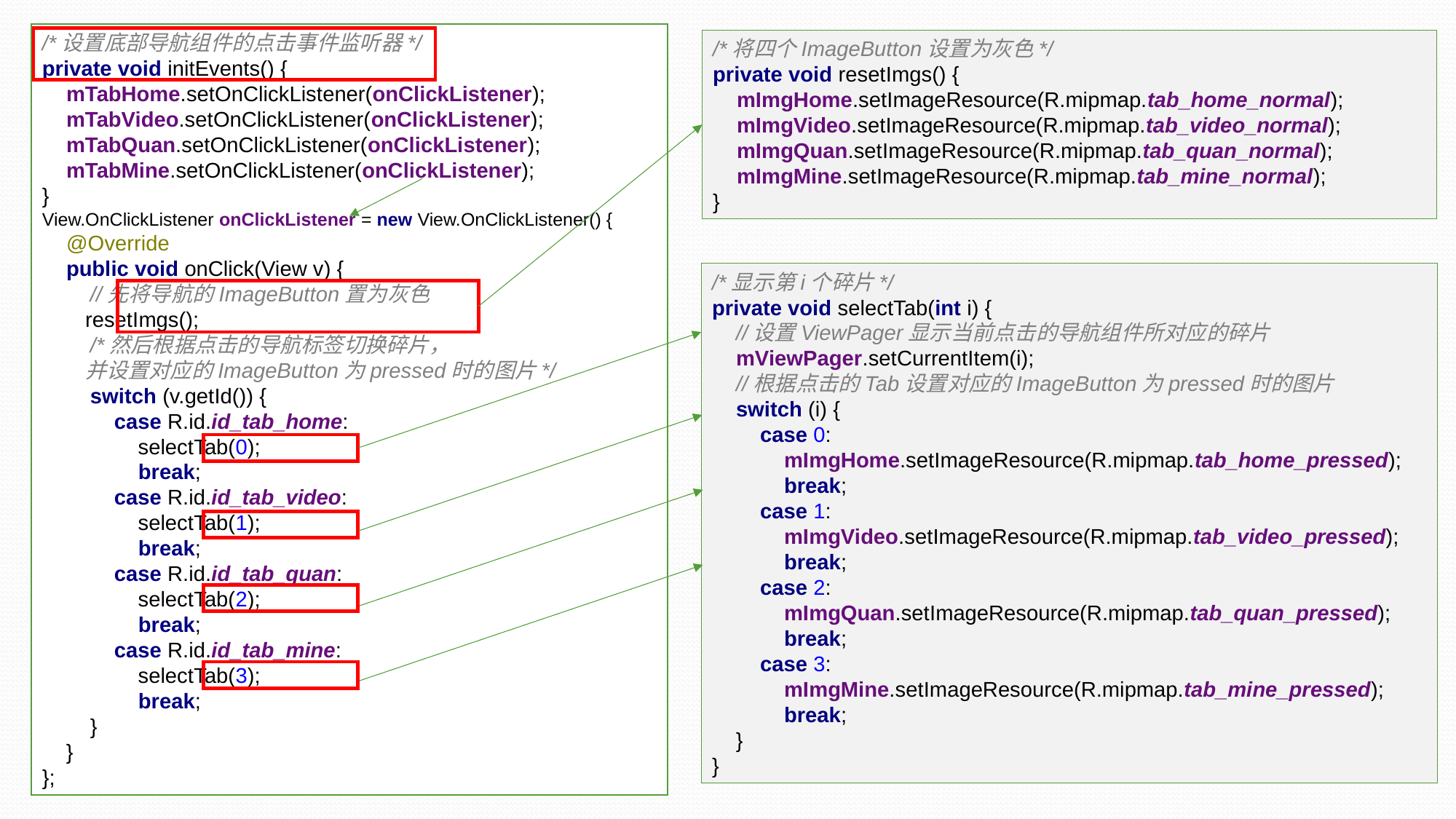

/*设置底部导航组件的点击事件监听器*/
private void initEvents() {
    mTabHome.setOnClickListener(onClickListener);
    mTabVideo.setOnClickListener(onClickListener);
    mTabQuan.setOnClickListener(onClickListener);
    mTabMine.setOnClickListener(onClickListener);
}
View.OnClickListener onClickListener = new View.OnClickListener() {
    @Override
    public void onClick(View v) {
        //先将导航的ImageButton置为灰色
        resetImgs();
        /*然后根据点击的导航标签切换碎片，
        并设置对应的ImageButton为pressed时的图片*/
        switch (v.getId()) {
            case R.id.id_tab_home:
                selectTab(0);
                break;
            case R.id.id_tab_video:
                selectTab(1);
                break;
            case R.id.id_tab_quan:
                selectTab(2);
                break;
            case R.id.id_tab_mine:
                selectTab(3);
                break;
        }
    }
};
/*将四个ImageButton设置为灰色*/
private void resetImgs() {
    mImgHome.setImageResource(R.mipmap.tab_home_normal);
    mImgVideo.setImageResource(R.mipmap.tab_video_normal);
    mImgQuan.setImageResource(R.mipmap.tab_quan_normal);
    mImgMine.setImageResource(R.mipmap.tab_mine_normal);
}
/*显示第i个碎片*/
private void selectTab(int i) {
    //设置ViewPager显示当前点击的导航组件所对应的碎片
    mViewPager.setCurrentItem(i);
    //根据点击的Tab设置对应的ImageButton为pressed时的图片
    switch (i) {
        case 0:
            mImgHome.setImageResource(R.mipmap.tab_home_pressed);
            break;
        case 1:
            mImgVideo.setImageResource(R.mipmap.tab_video_pressed);
            break;
        case 2:
            mImgQuan.setImageResource(R.mipmap.tab_quan_pressed);
            break;
        case 3:
            mImgMine.setImageResource(R.mipmap.tab_mine_pressed);
            break;
    }
}